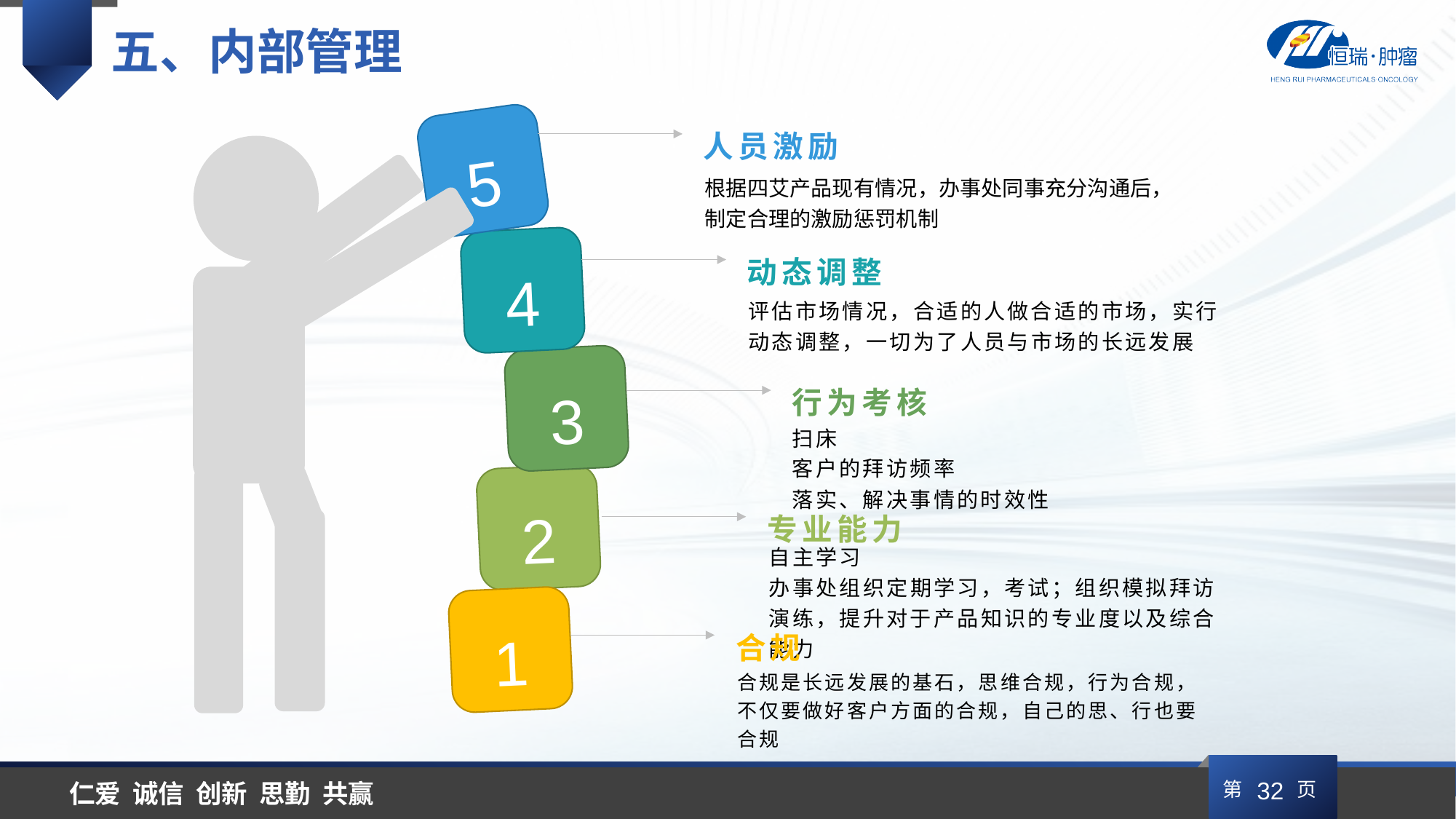

五、内部管理
人员激励
5

根据四艾产品现有情况，办事处同事充分沟通后，制定合理的激励惩罚机制

4
动态调整

评估市场情况，合适的人做合适的市场，实行动态调整，一切为了人员与市场的长远发展
3
行为考核
扫床
客户的拜访频率
落实、解决事情的时效性

2

专业能力

自主学习
办事处组织定期学习，考试；组织模拟拜访演练，提升对于产品知识的专业度以及综合能力
1
合规
合规是长远发展的基石，思维合规，行为合规，不仅要做好客户方面的合规，自己的思、行也要合规